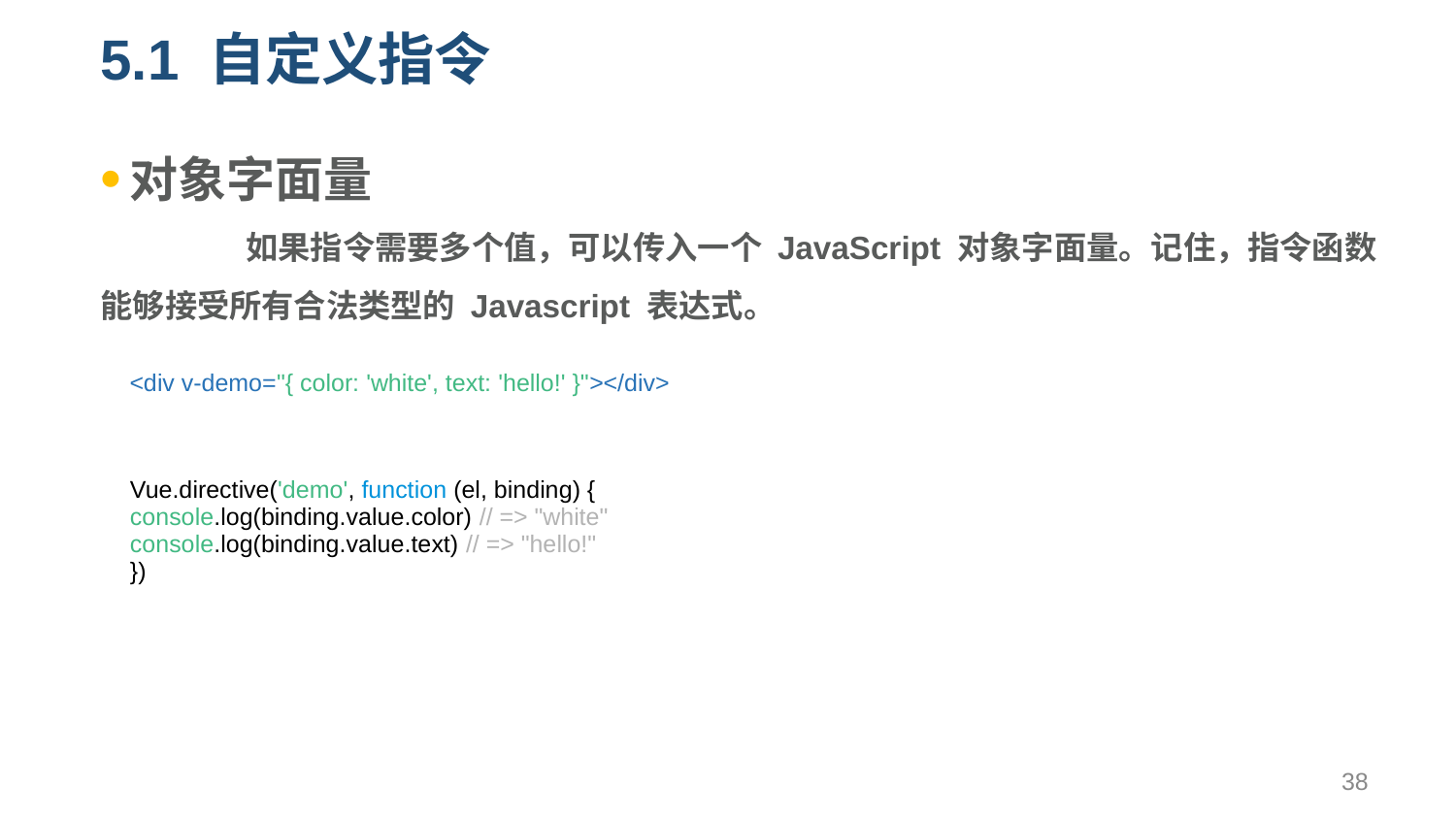

# 5.1 自定义指令
对象字面量
	如果指令需要多个值，可以传入一个 JavaScript 对象字面量。记住，指令函数能够接受所有合法类型的 Javascript 表达式。

| <div v-demo="{ color: 'white', text: 'hello!' }"></div> |
| --- |
| Vue.directive('demo', function (el, binding) { console.log(binding.value.color) // => "white" console.log(binding.value.text) // => "hello!" }) |
| --- |
38